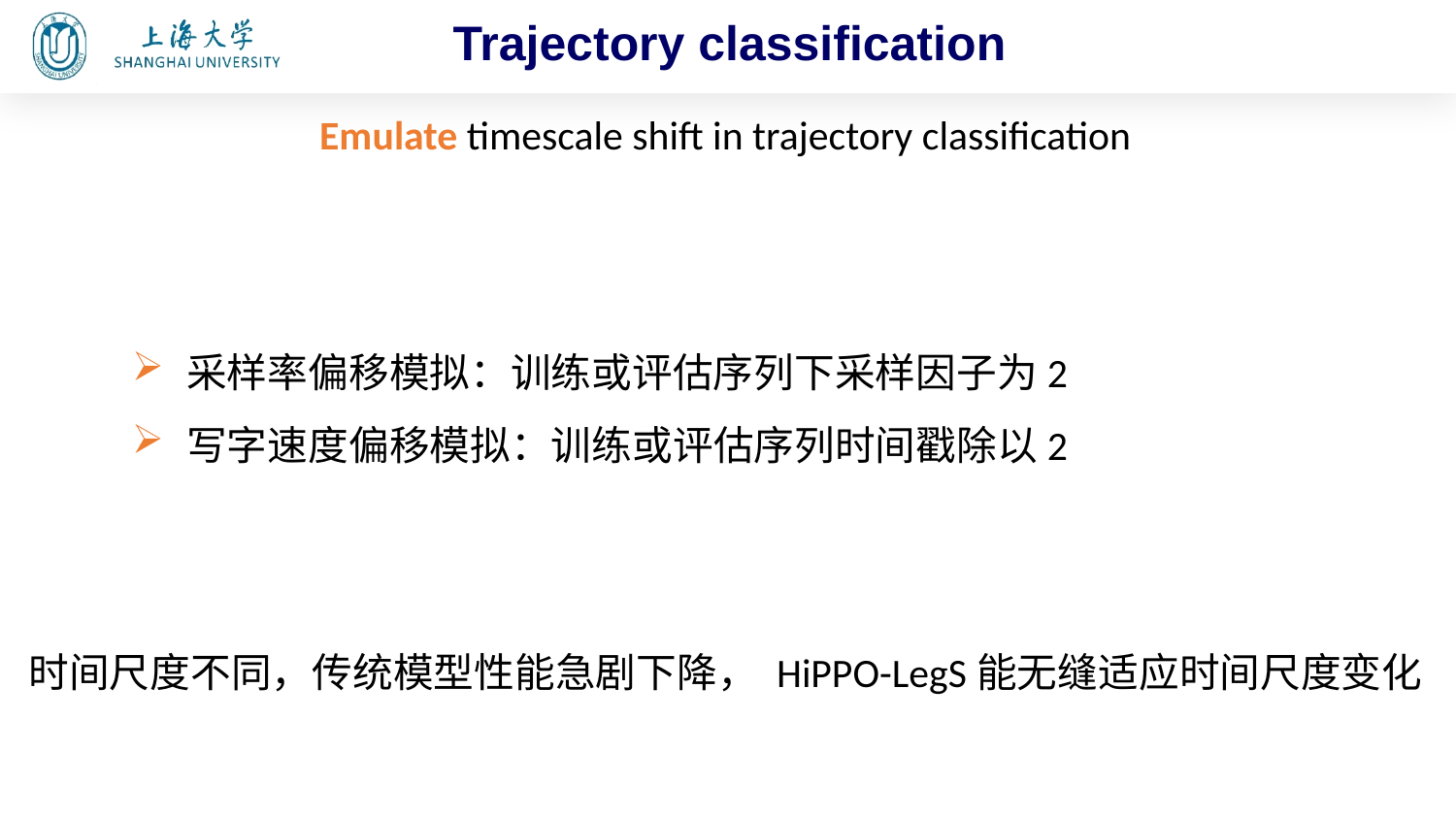

Trajectory classification
Emulate timescale shift in trajectory classification
采样率偏移模拟：训练或评估序列下采样因子为2
写字速度偏移模拟：训练或评估序列时间戳除以2
时间尺度不同，传统模型性能急剧下降， HiPPO-LegS能无缝适应时间尺度变化